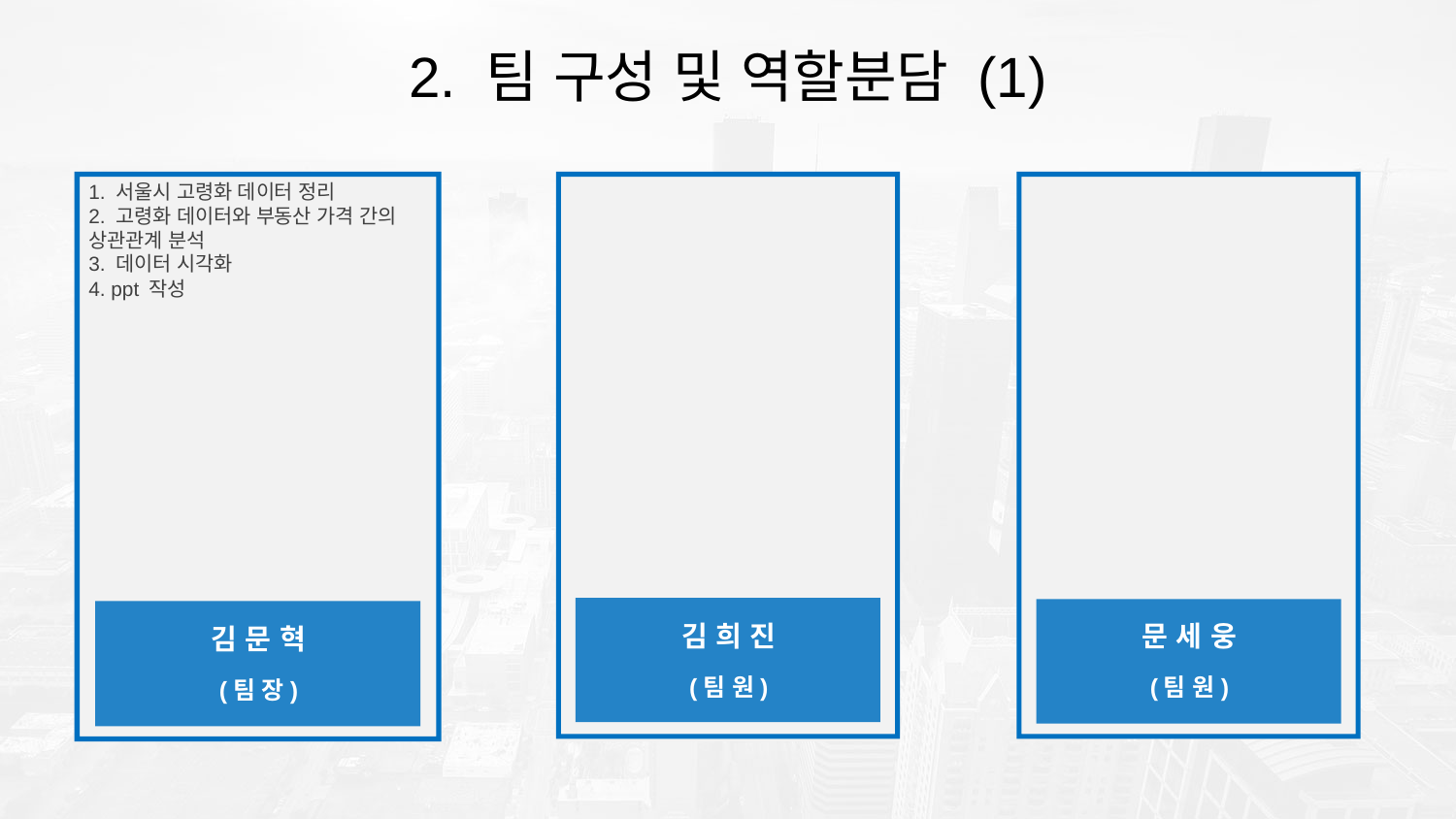

2. 팀 구성 및 역할분담 (1)
1. 서울시 고령화 데이터 정리
2. 고령화 데이터와 부동산 가격 간의 상관관계 분석
3. 데이터 시각화
4. ppt 작성

김 문 혁
(팀 장)

김 희 진

(팀 원)

문 세 웅
(팀 원)